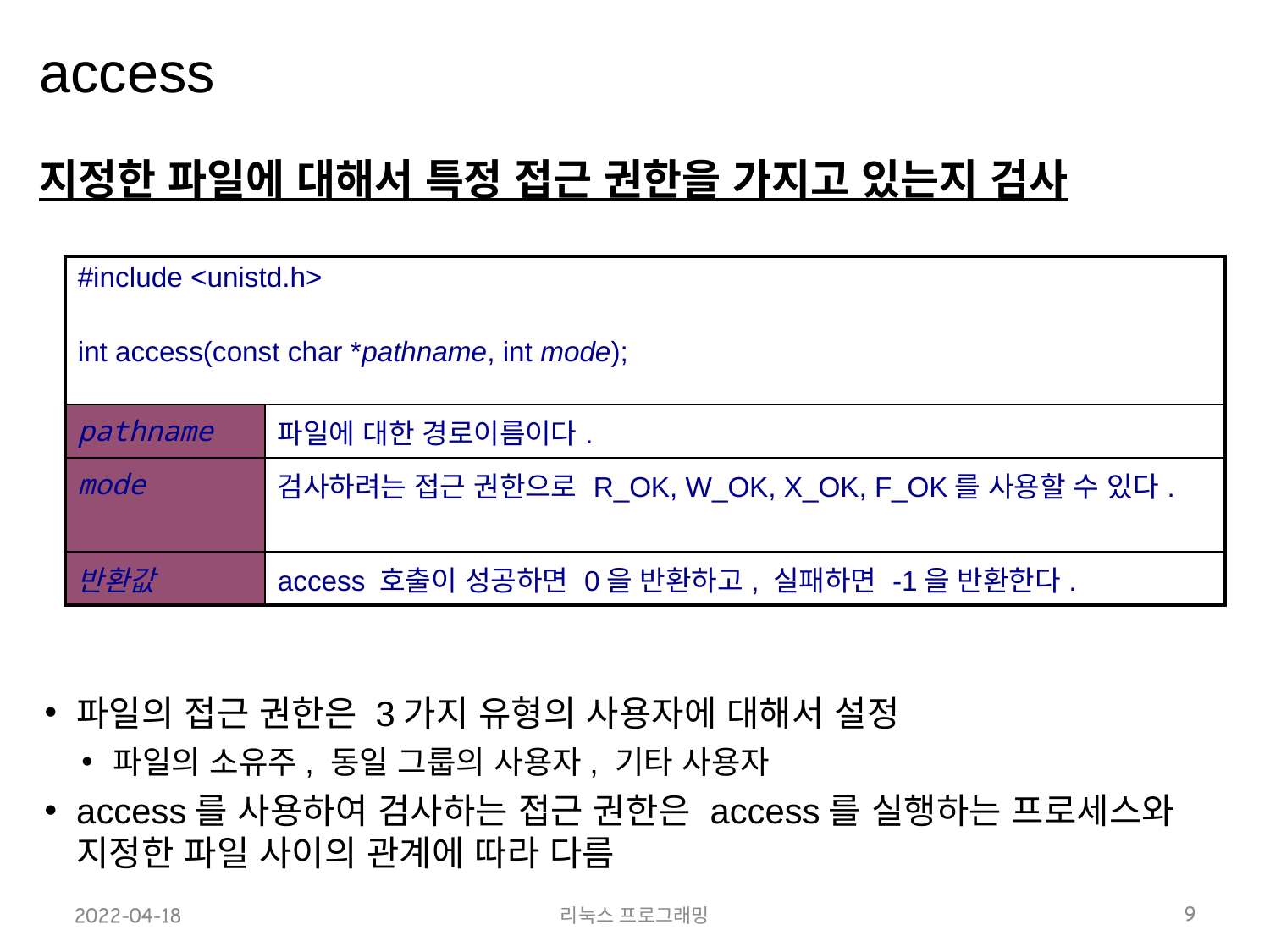

# access
지정한 파일에 대해서 특정 접근 권한을 가지고 있는지 검사

파일의 접근 권한은 3가지 유형의 사용자에 대해서 설정
파일의 소유주, 동일 그룹의 사용자, 기타 사용자
access를 사용하여 검사하는 접근 권한은 access를 실행하는 프로세스와 지정한 파일 사이의 관계에 따라 다름
| #include <unistd.h> int access(const char \*pathname, int mode); |  |
| --- | --- |
| pathname | 파일에 대한 경로이름이다. |
| mode | 검사하려는 접근 권한으로 R\_OK, W\_OK, X\_OK, F\_OK를 사용할 수 있다. |
| 반환값 | access 호출이 성공하면 0을 반환하고, 실패하면 -1을 반환한다. |
2022-04-18
리눅스 프로그래밍
9